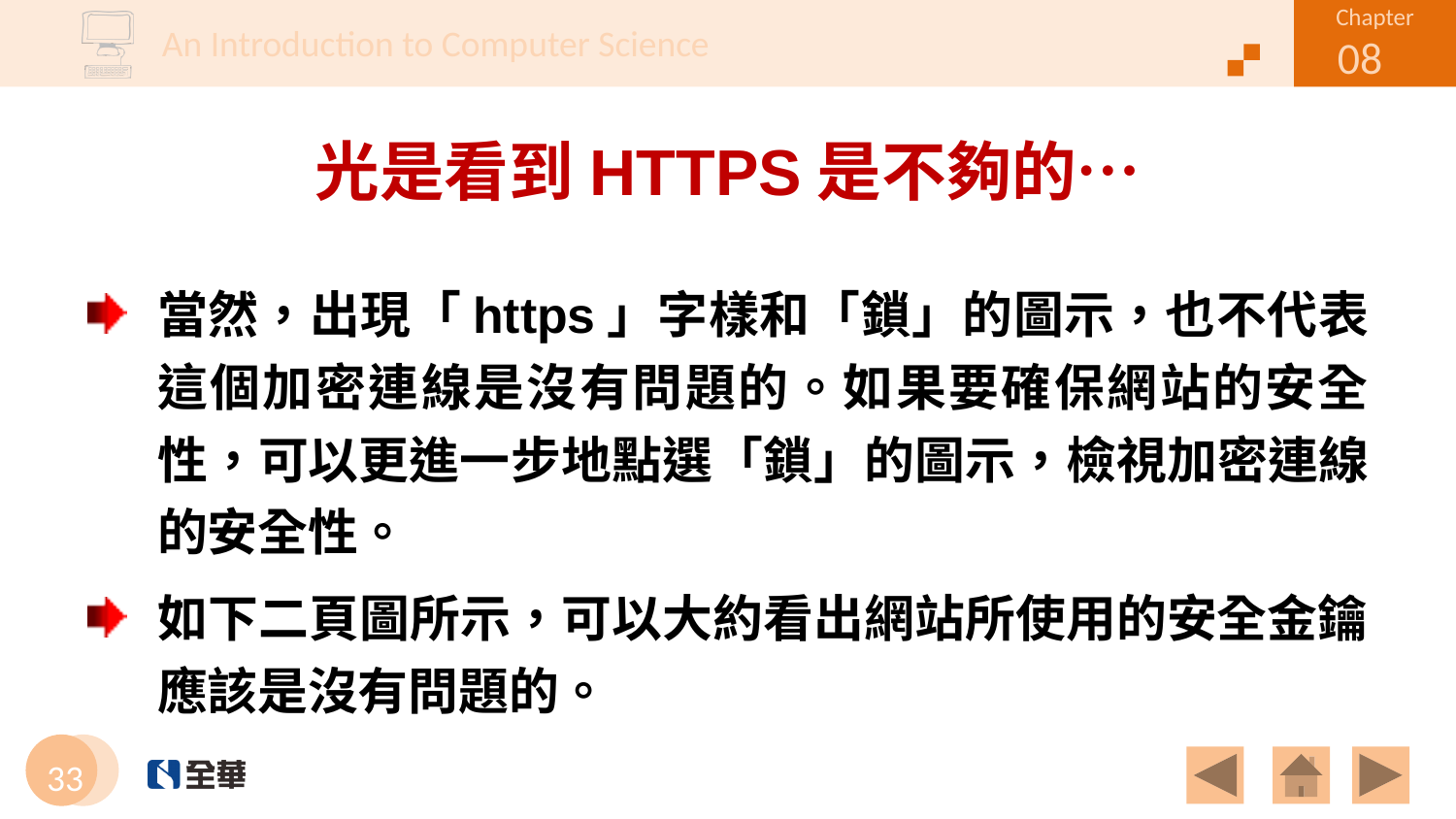

# 光是看到HTTPS是不夠的…
當然，出現「https」字樣和「鎖」的圖示，也不代表這個加密連線是沒有問題的。如果要確保網站的安全性，可以更進一步地點選「鎖」的圖示，檢視加密連線的安全性。
如下二頁圖所示，可以大約看出網站所使用的安全金鑰應該是沒有問題的。